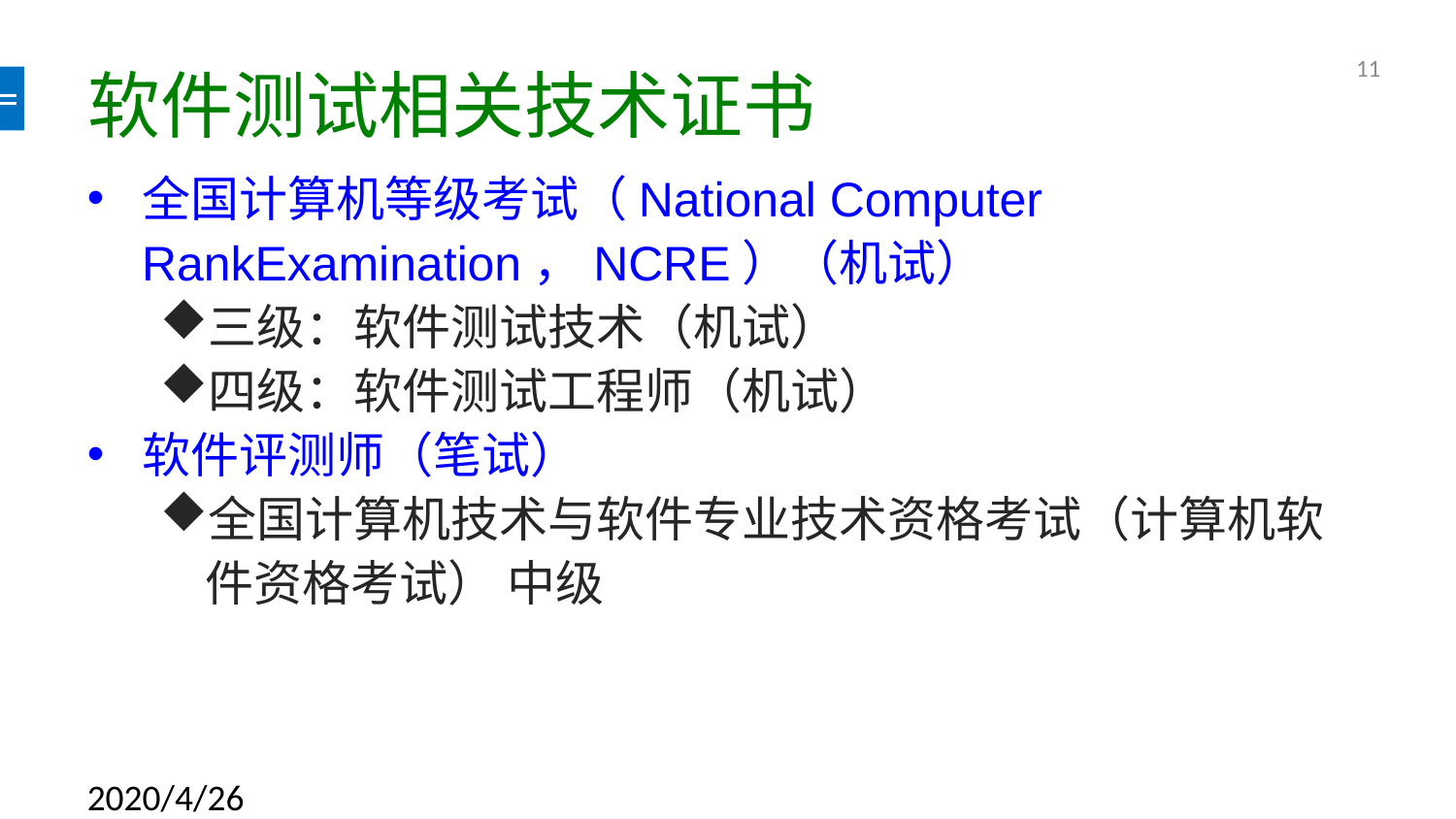

11
# 软件测试相关技术证书
全国计算机等级考试（National Computer RankExamination，NCRE）（机试）
三级：软件测试技术（机试）
四级：软件测试工程师（机试）
软件评测师（笔试）
全国计算机技术与软件专业技术资格考试（计算机软件资格考试） 中级
2020/4/26